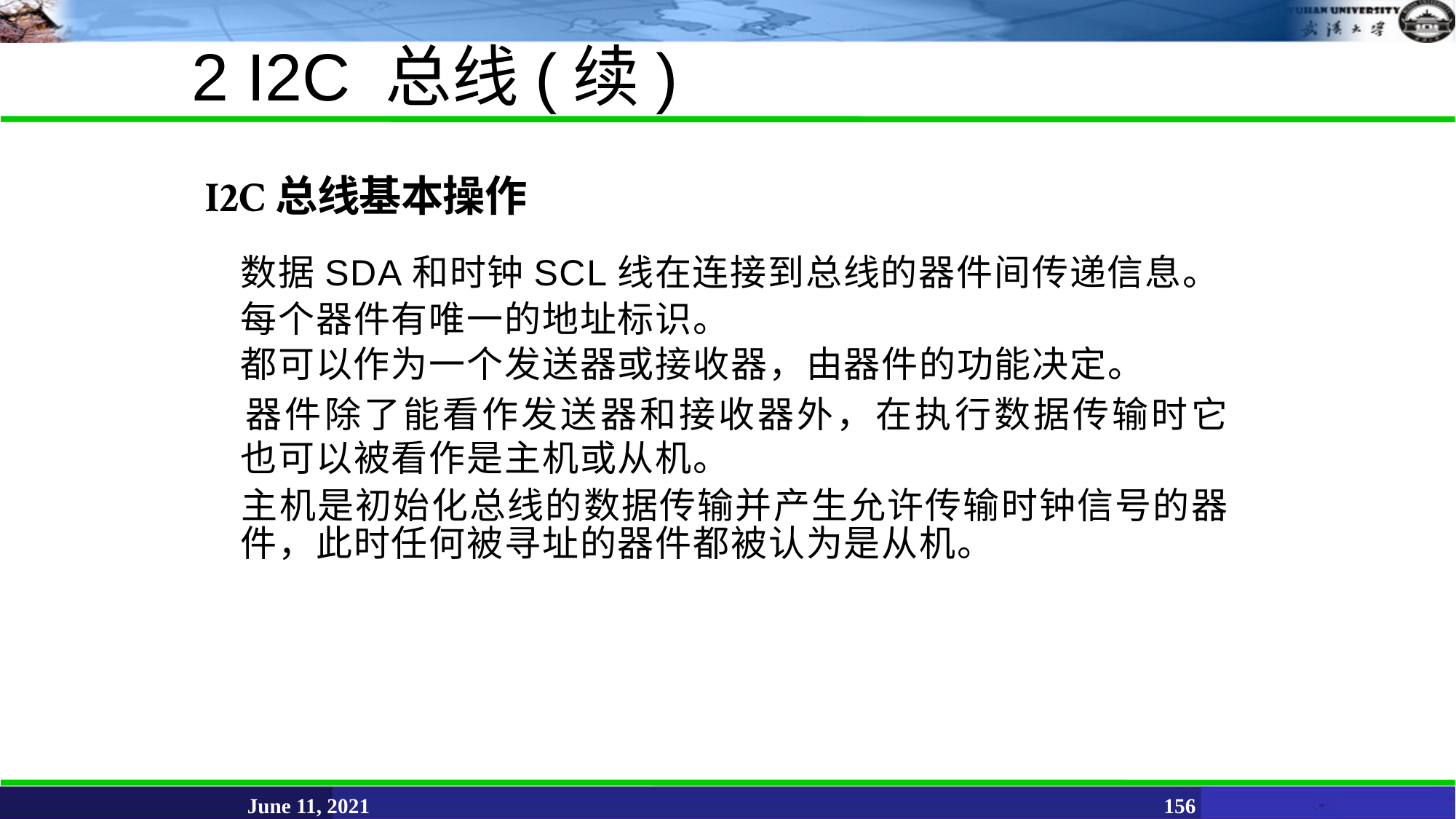

2 I2C 总线(续)
# I2C总线基本操作
 	数据SDA和时钟SCL线在连接到总线的器件间传递信息。

 	每个器件有唯一的地址标识。

 	都可以作为一个发送器或接收器，由器件的功能决定。
 	器件除了能看作发送器和接收器外，在执行数据传输时它 也可以被看作是主机或从机。

 	主机是初始化总线的数据传输并产生允许传输时钟信号的器件，此时任何被寻址的器件都被认为是从机。
June 11, 2021

156